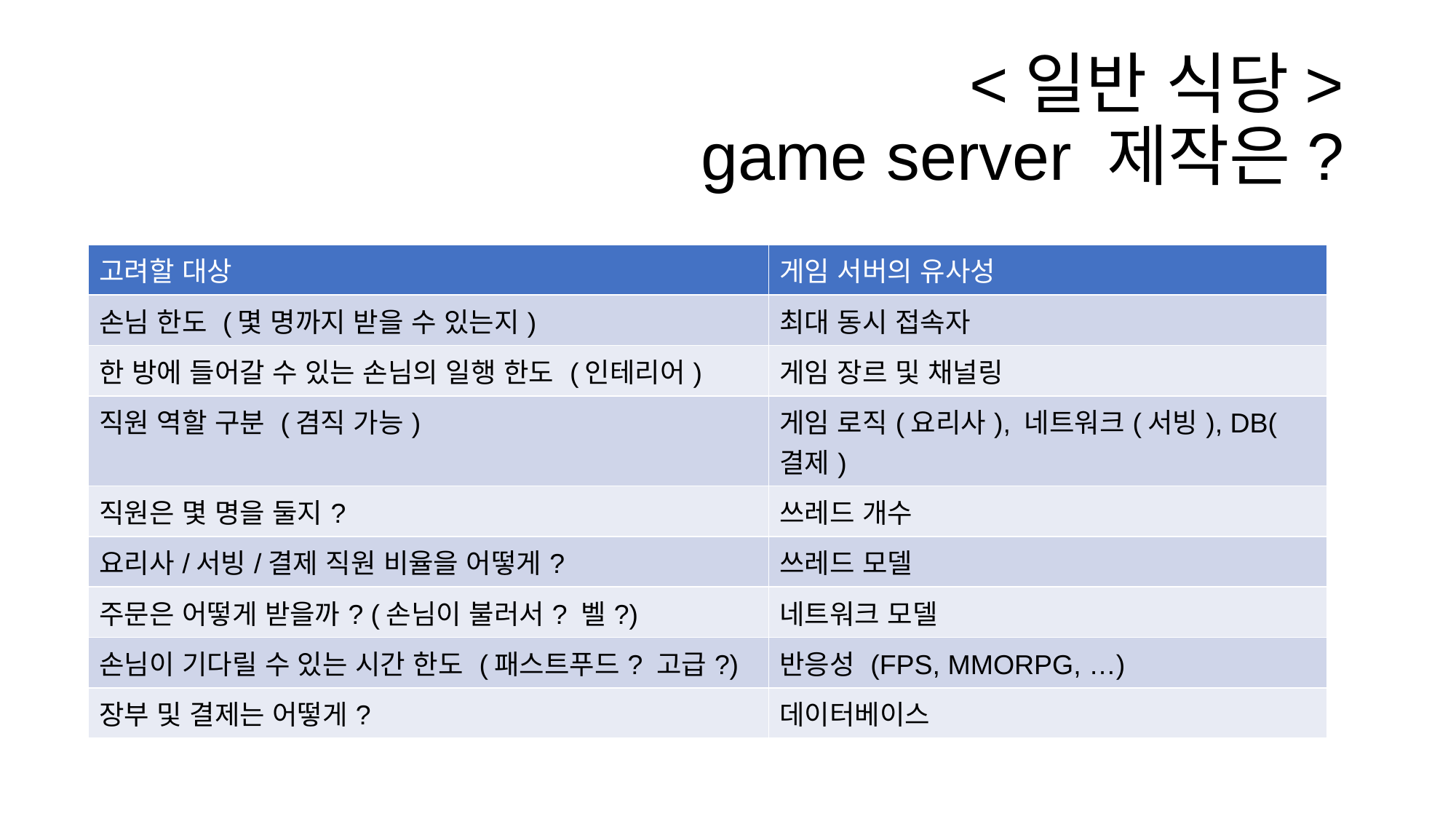

# <일반 식당> game server 제작은?
| 고려할 대상 | 게임 서버의 유사성 |
| --- | --- |
| 손님 한도 (몇 명까지 받을 수 있는지) | 최대 동시 접속자 |
| 한 방에 들어갈 수 있는 손님의 일행 한도 (인테리어) | 게임 장르 및 채널링 |
| 직원 역할 구분 (겸직 가능) | 게임 로직(요리사), 네트워크(서빙), DB(결제) |
| 직원은 몇 명을 둘지? | 쓰레드 개수 |
| 요리사/서빙/결제 직원 비율을 어떻게? | 쓰레드 모델 |
| 주문은 어떻게 받을까? (손님이 불러서? 벨?) | 네트워크 모델 |
| 손님이 기다릴 수 있는 시간 한도 (패스트푸드? 고급?) | 반응성 (FPS, MMORPG, …) |
| 장부 및 결제는 어떻게? | 데이터베이스 |